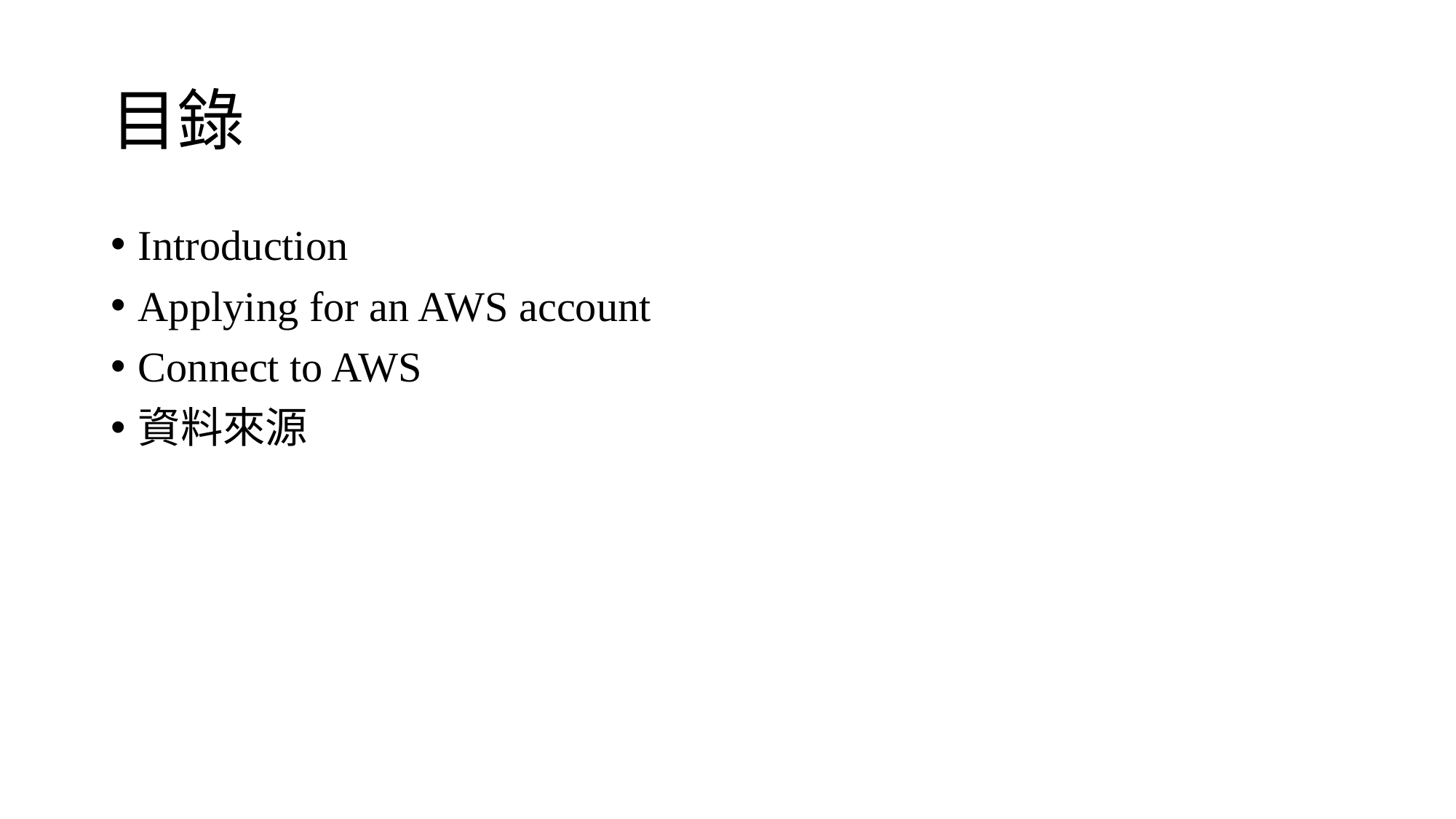

# 目錄
Introduction
Applying for an AWS account
Connect to AWS
資料來源